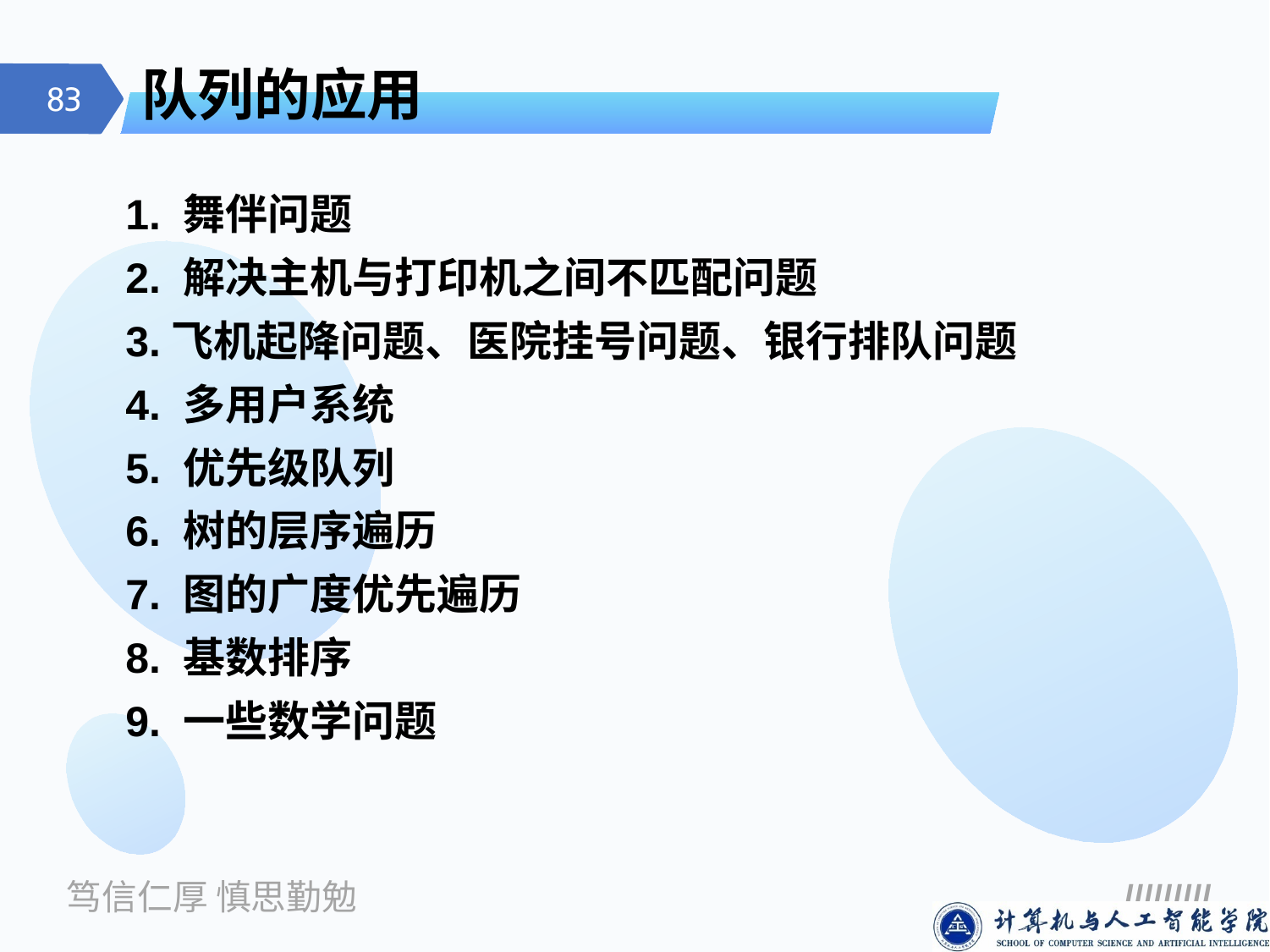

# 队列的应用
1. 舞伴问题
2. 解决主机与打印机之间不匹配问题
3.飞机起降问题、医院挂号问题、银行排队问题
4. 多用户系统
5. 优先级队列
6. 树的层序遍历
7. 图的广度优先遍历
8. 基数排序
9. 一些数学问题